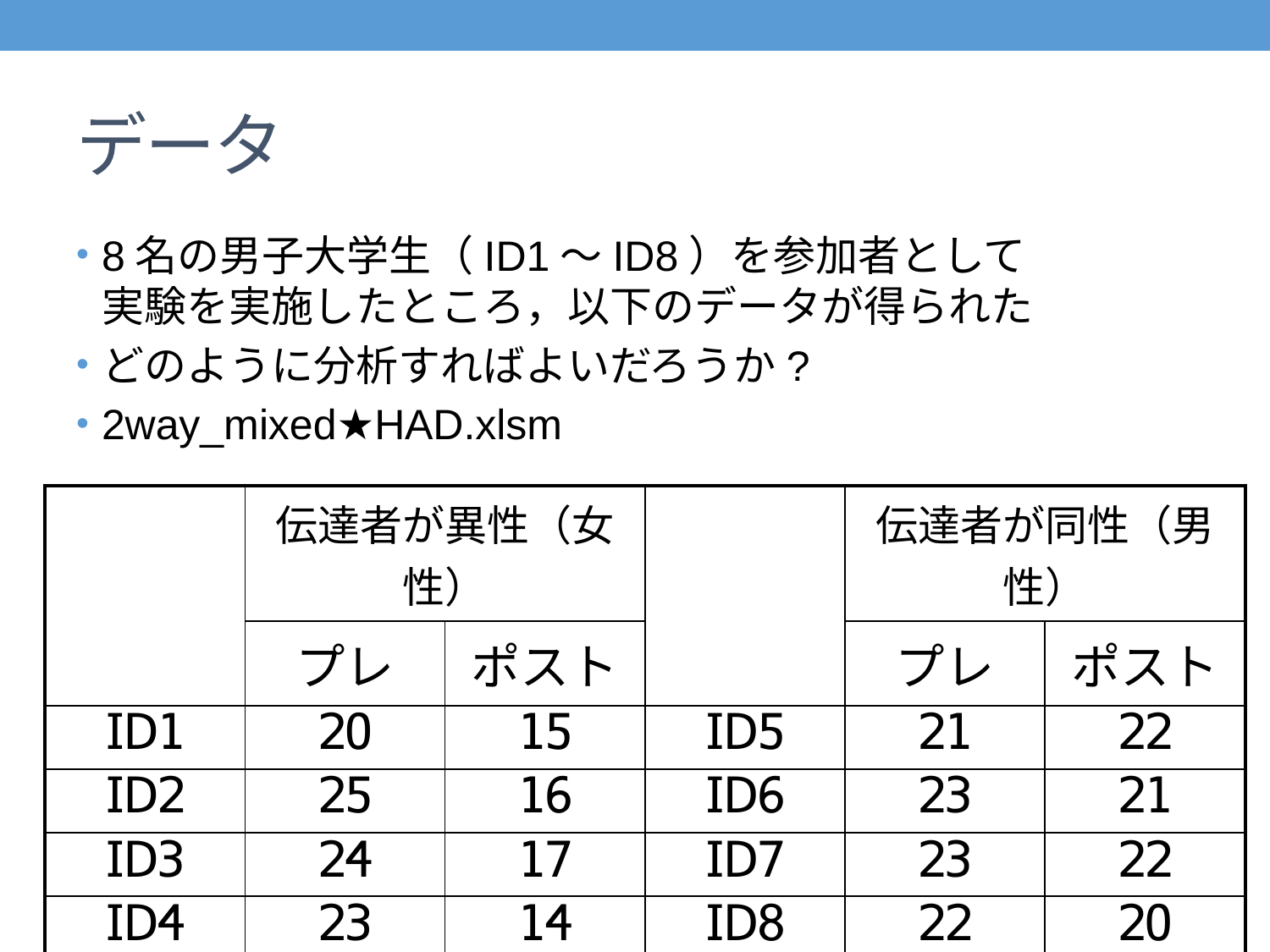

# データ
8名の男子大学生（ID1～ID8）を参加者として
実験を実施したところ，以下のデータが得られた
どのように分析すればよいだろうか?
2way_mixed★HAD.xlsm
|  | 伝達者が異性（女性） |  |  | 伝達者が同性（男性） |  |
| --- | --- | --- | --- | --- | --- |
|  | プレ | ポスト |  | プレ | ポスト |
| ID1 | 20 | 15 | ID5 | 21 | 22 |
| ID2 | 25 | 16 | ID6 | 23 | 21 |
| ID3 | 24 | 17 | ID7 | 23 | 22 |
| ID4 | 23 | 14 | ID8 | 22 | 20 |